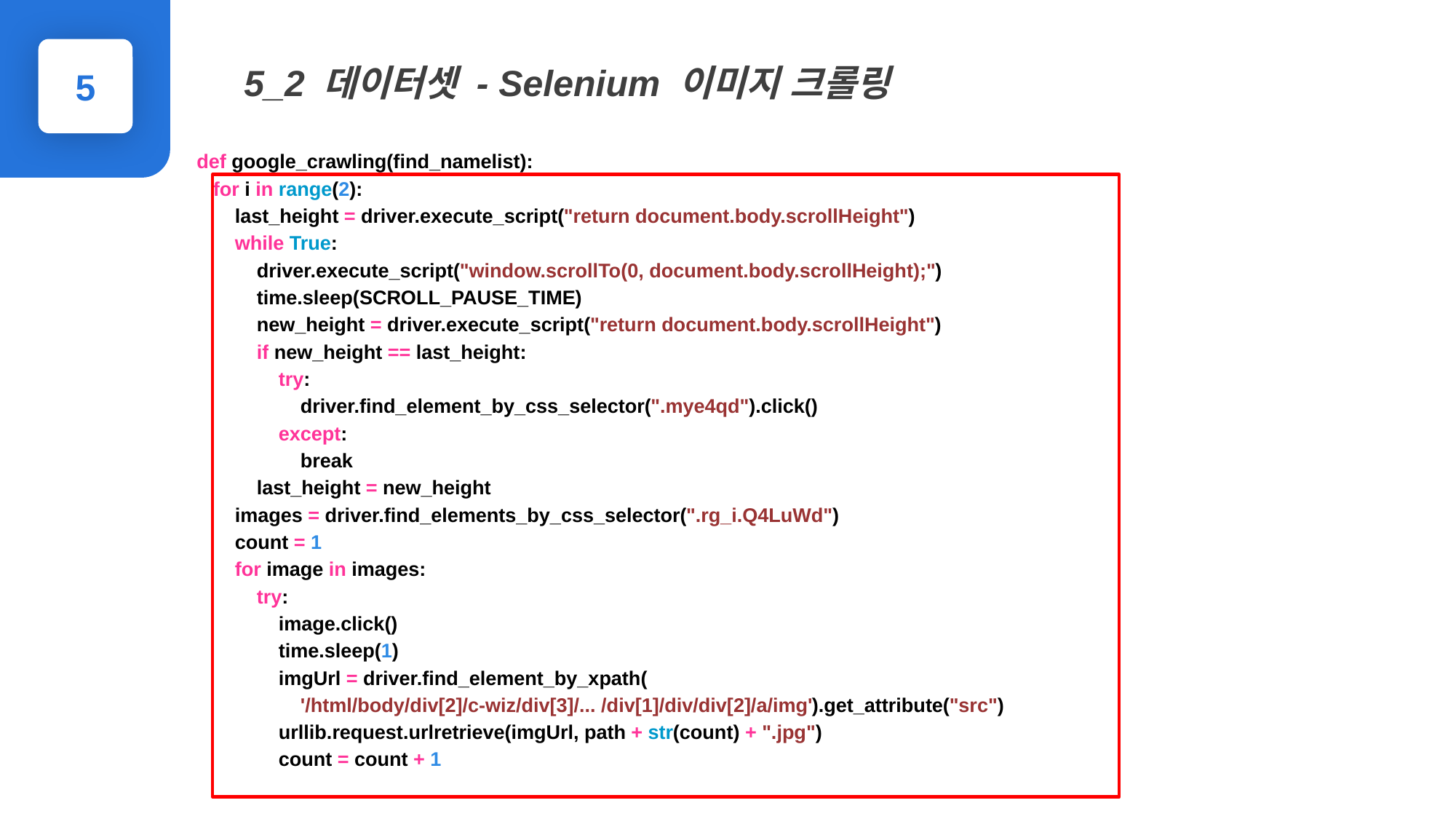

5_2 데이터셋 - Selenium 이미지 크롤링

5
def google_crawling(find_namelist):
   for i in range(2):
       last_height = driver.execute_script("return document.body.scrollHeight")
       while True:
           driver.execute_script("window.scrollTo(0, document.body.scrollHeight);")
           time.sleep(SCROLL_PAUSE_TIME)
           new_height = driver.execute_script("return document.body.scrollHeight")
           if new_height == last_height:
               try:
                   driver.find_element_by_css_selector(".mye4qd").click()
               except:
                   break
           last_height = new_height
       images = driver.find_elements_by_css_selector(".rg_i.Q4LuWd")
       count = 1
       for image in images:
           try:
               image.click()
               time.sleep(1)
               imgUrl = driver.find_element_by_xpath(
                   '/html/body/div[2]/c-wiz/div[3]/... /div[1]/div/div[2]/a/img').get_attribute("src")
               urllib.request.urlretrieve(imgUrl, path + str(count) + ".jpg")
               count = count + 1